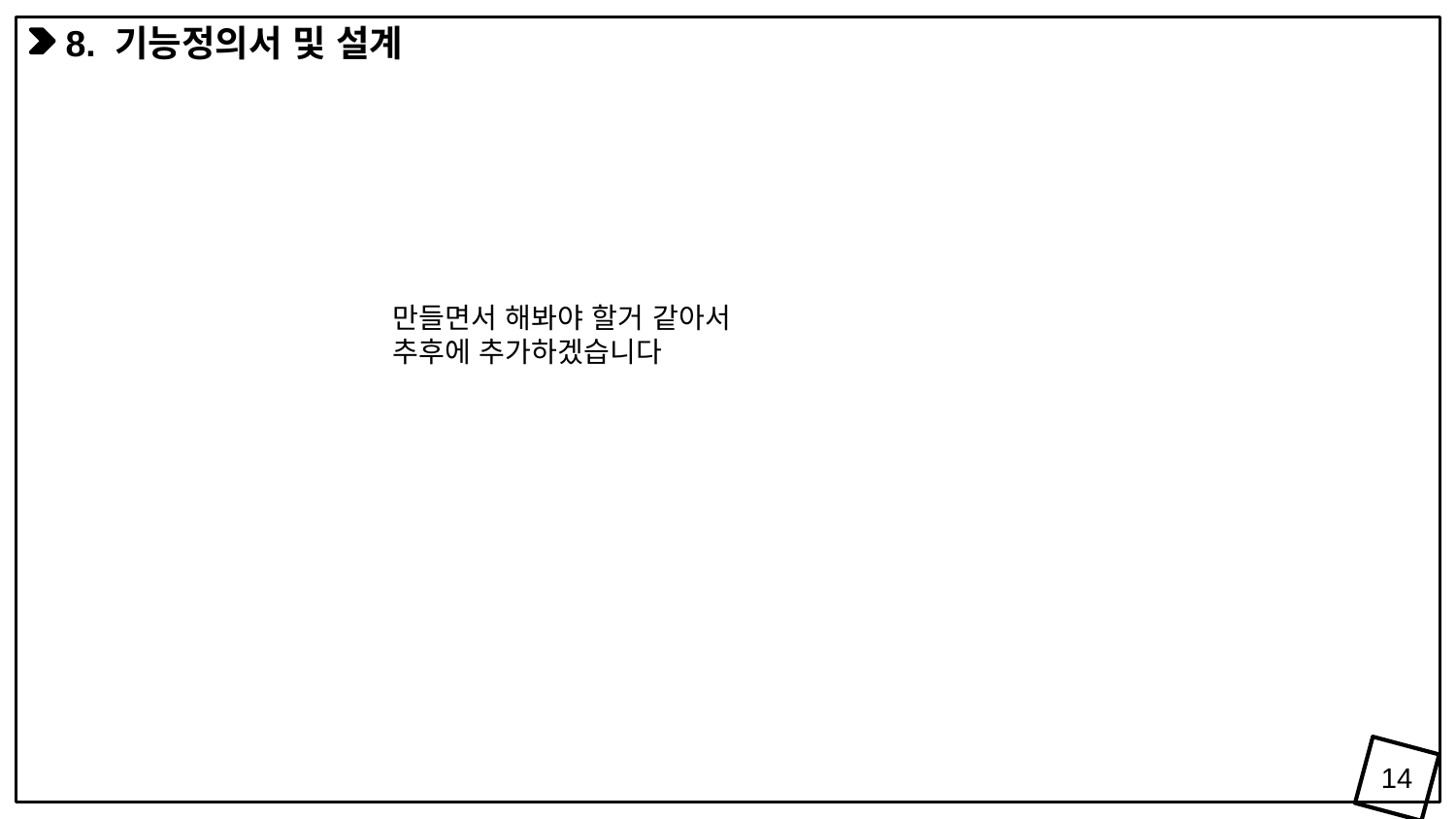

8. 기능정의서 및 설계

만들면서 해봐야 할거 같아서 추후에 추가하겠습니다

14